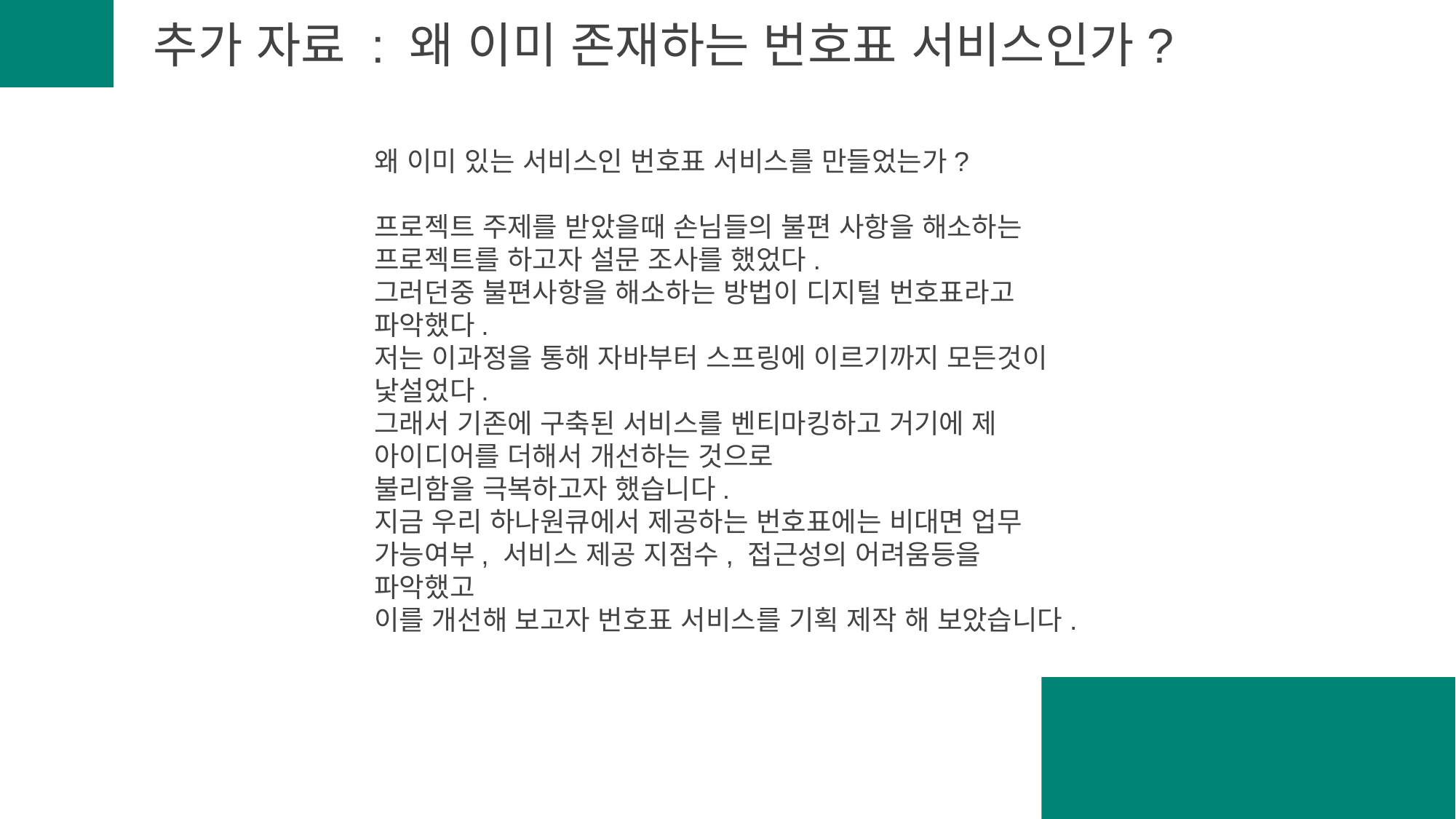

추가 자료 : 왜 이미 존재하는 번호표 서비스인가?
왜 이미 있는 서비스인 번호표 서비스를 만들었는가?

프로젝트 주제를 받았을때 손님들의 불편 사항을 해소하는 프로젝트를 하고자 설문 조사를 했었다.
그러던중 불편사항을 해소하는 방법이 디지털 번호표라고 파악했다.
저는 이과정을 통해 자바부터 스프링에 이르기까지 모든것이 낯설었다.
그래서 기존에 구축된 서비스를 벤티마킹하고 거기에 제 아이디어를 더해서 개선하는 것으로
불리함을 극복하고자 했습니다.
지금 우리 하나원큐에서 제공하는 번호표에는 비대면 업무 가능여부, 서비스 제공 지점수, 접근성의 어려움등을 파악했고
이를 개선해 보고자 번호표 서비스를 기획 제작 해 보았습니다.
번호표 디지털화를 통한 방문예약
서비스